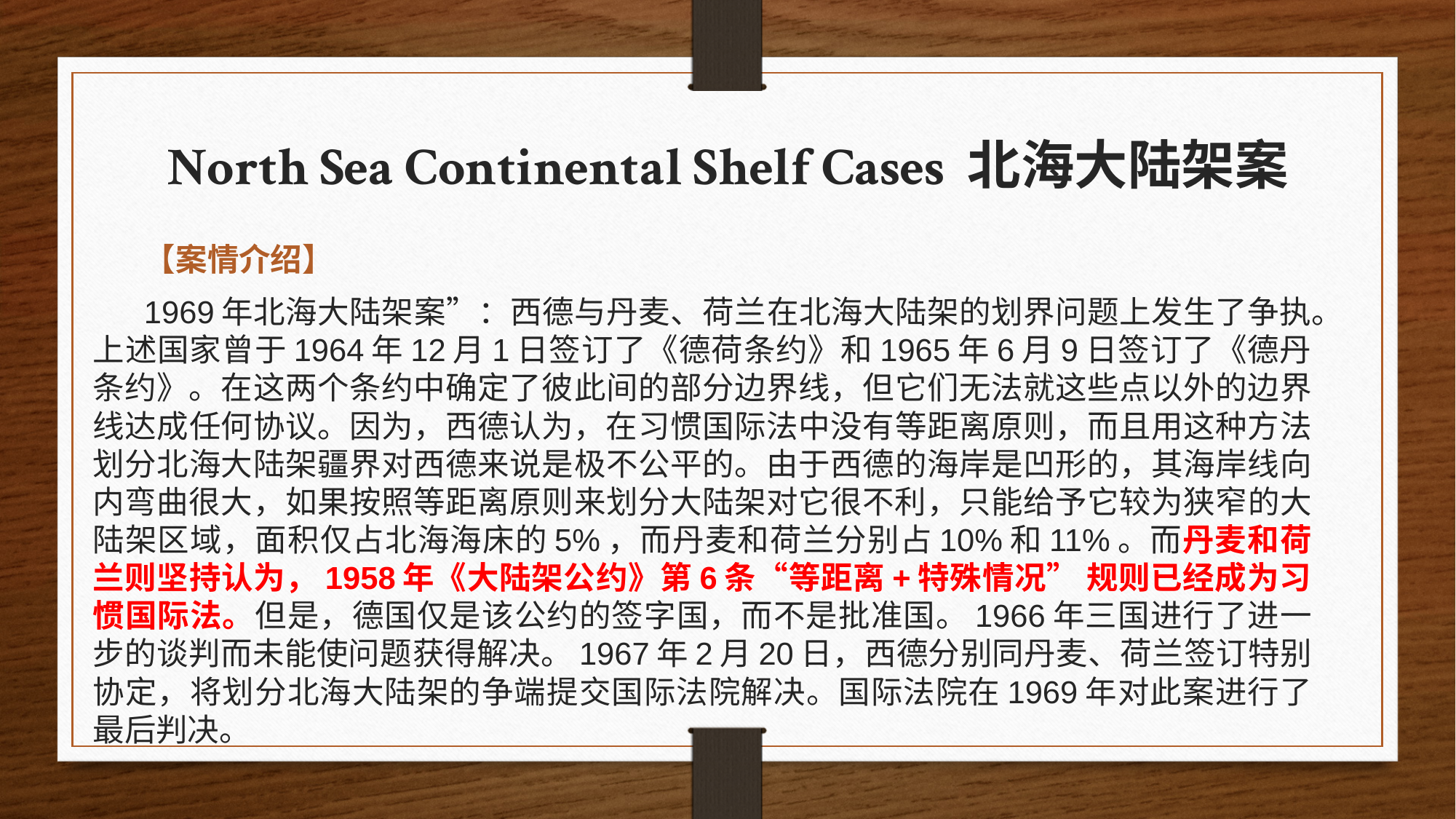

# North Sea Continental Shelf Cases 北海大陆架案
【案情介绍】
1969年北海大陆架案”：西德与丹麦、荷兰在北海大陆架的划界问题上发生了争执。上述国家曾于1964年12月1日签订了《德荷条约》和1965年6月9日签订了《德丹条约》。在这两个条约中确定了彼此间的部分边界线，但它们无法就这些点以外的边界线达成任何协议。因为，西德认为，在习惯国际法中没有等距离原则，而且用这种方法划分北海大陆架疆界对西德来说是极不公平的。由于西德的海岸是凹形的，其海岸线向内弯曲很大，如果按照等距离原则来划分大陆架对它很不利，只能给予它较为狭窄的大陆架区域，面积仅占北海海床的5%，而丹麦和荷兰分别占10%和11%。而丹麦和荷兰则坚持认为，1958年《大陆架公约》第6条“等距离+特殊情况” 规则已经成为习惯国际法。但是，德国仅是该公约的签字国，而不是批准国。1966年三国进行了进一步的谈判而未能使问题获得解决。1967年2月20日，西德分别同丹麦、荷兰签订特别协定，将划分北海大陆架的争端提交国际法院解决。国际法院在1969年对此案进行了最后判决。